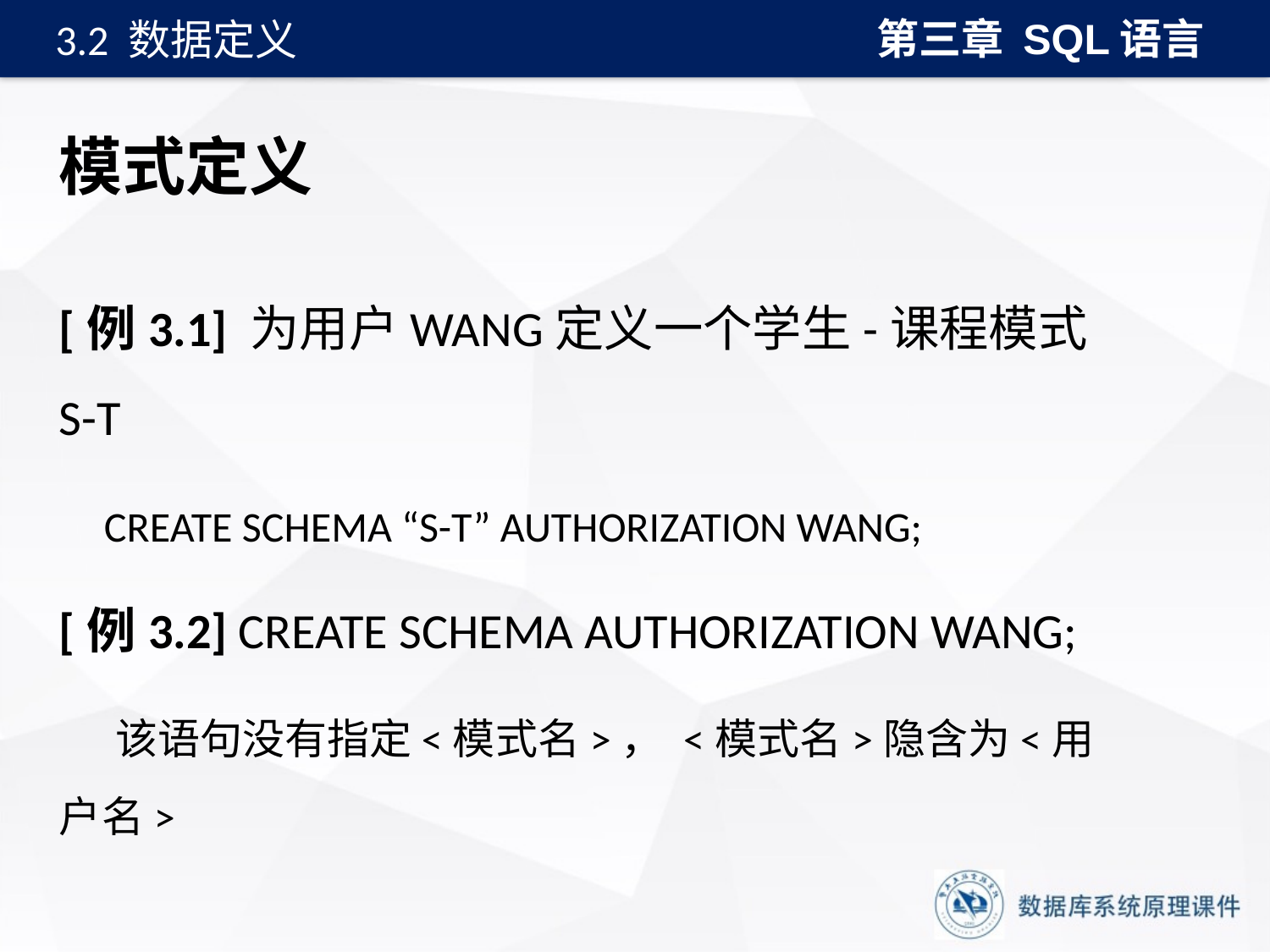

第三章 SQL语言
3.2 数据定义
# 模式定义
[例3.1] 为用户WANG定义一个学生-课程模式S-T
    CREATE SCHEMA “S-T” AUTHORIZATION WANG;
[例3.2] CREATE SCHEMA AUTHORIZATION WANG;
    该语句没有指定<模式名>， <模式名>隐含为<用户名>